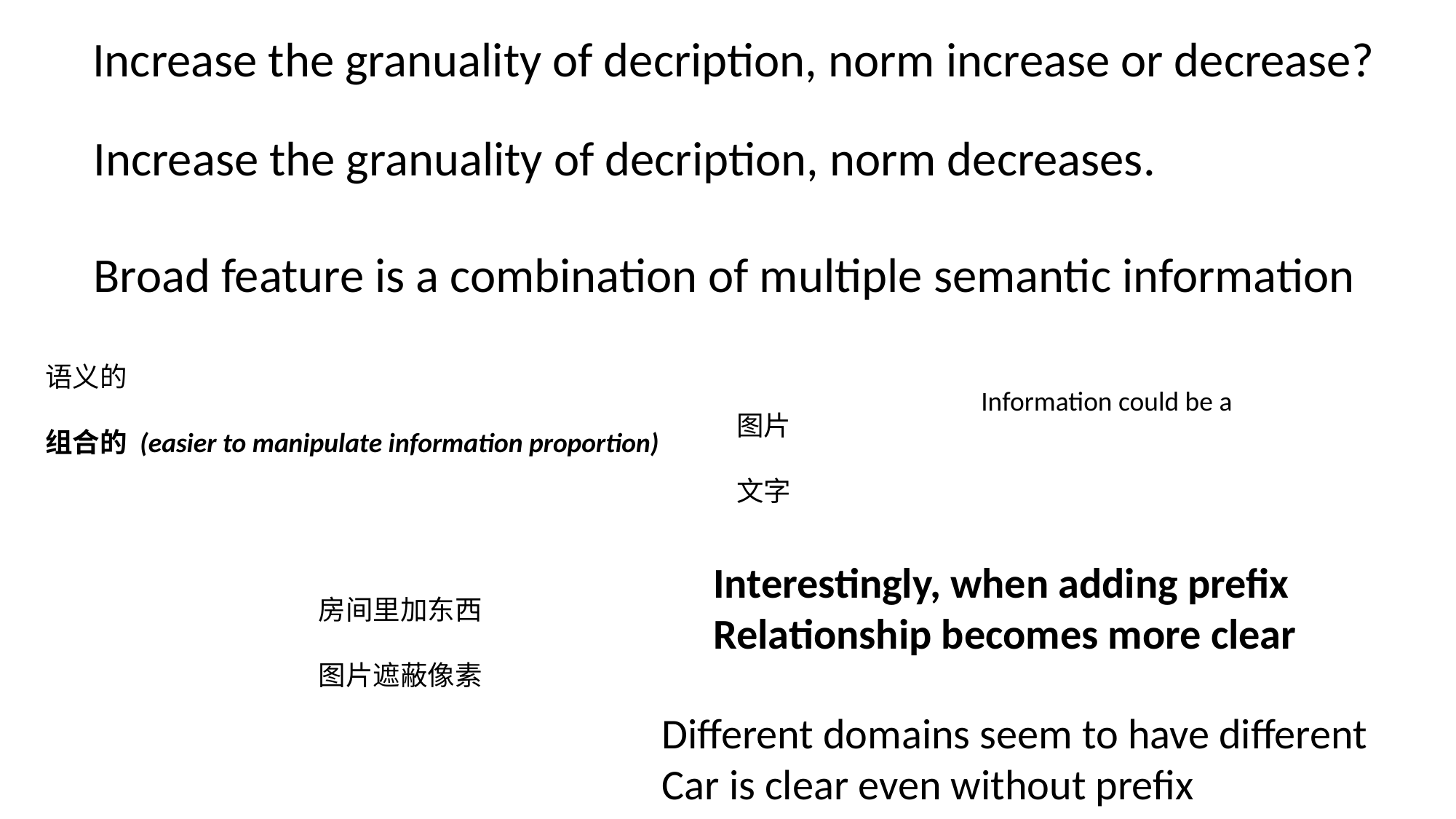

Boundary factors, testing
Increase the granuality of decription, norm increase or decrease?
Increase the granuality of decription, norm decreases.

Broad feature is a combination of multiple semantic information
语义的

组合的 (easier to manipulate information proportion)
Information could be a
图片

文字
Interestingly, when adding prefix
Relationship becomes more clear
房间里加东西

图片遮蔽像素
Different domains seem to have different
Car is clear even without prefix